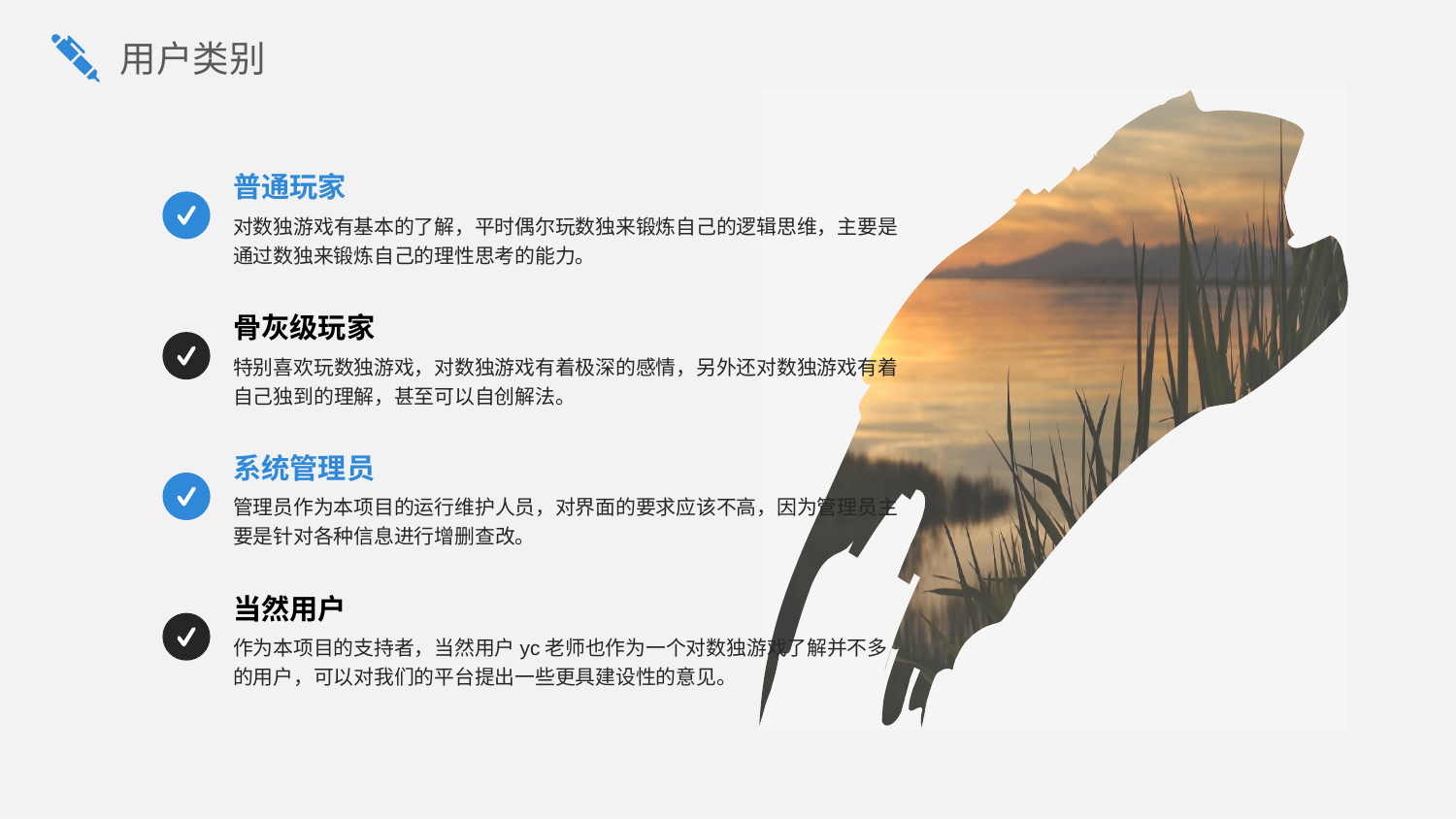

用户类别

普通玩家

对数独游戏有基本的了解，平时偶尔玩数独来锻炼自己的逻辑思维，主要是通过数独来锻炼自己的理性思考的能力。
骨灰级玩家
特别喜欢玩数独游戏，对数独游戏有着极深的感情，另外还对数独游戏有着自己独到的理解，甚至可以自创解法。

系统管理员
管理员作为本项目的运行维护人员，对界面的要求应该不高，因为管理员主要是针对各种信息进行增删查改。

当然用户
作为本项目的支持者，当然用户yc老师也作为一个对数独游戏了解并不多的用户，可以对我们的平台提出一些更具建设性的意见。